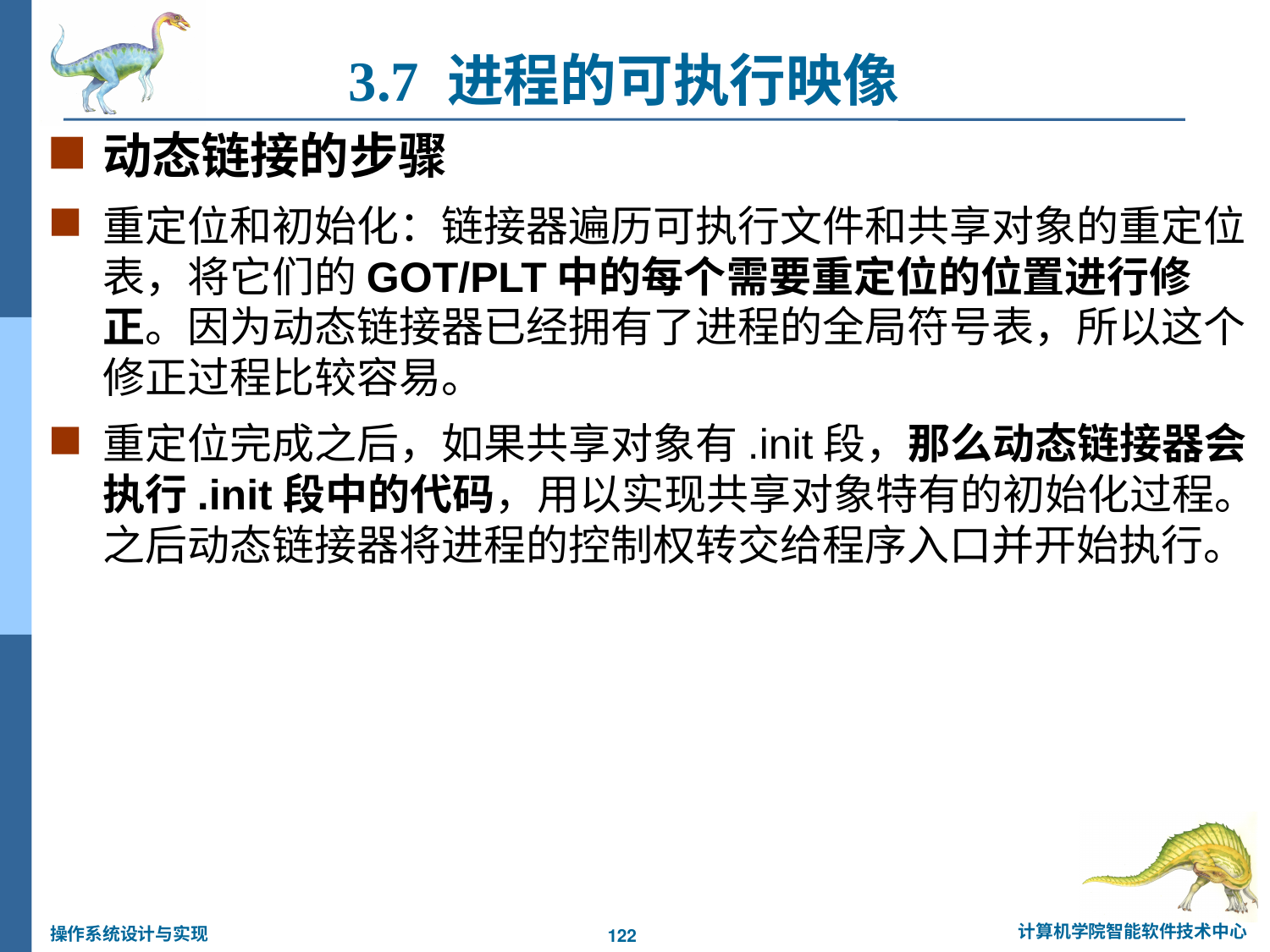

3.7 进程的可执行映像
动态链接的步骤
重定位和初始化：链接器遍历可执行文件和共享对象的重定位表，将它们的GOT/PLT中的每个需要重定位的位置进行修正。因为动态链接器已经拥有了进程的全局符号表，所以这个修正过程比较容易。
重定位完成之后，如果共享对象有.init段，那么动态链接器会执行.init段中的代码，用以实现共享对象特有的初始化过程。之后动态链接器将进程的控制权转交给程序入口并开始执行。